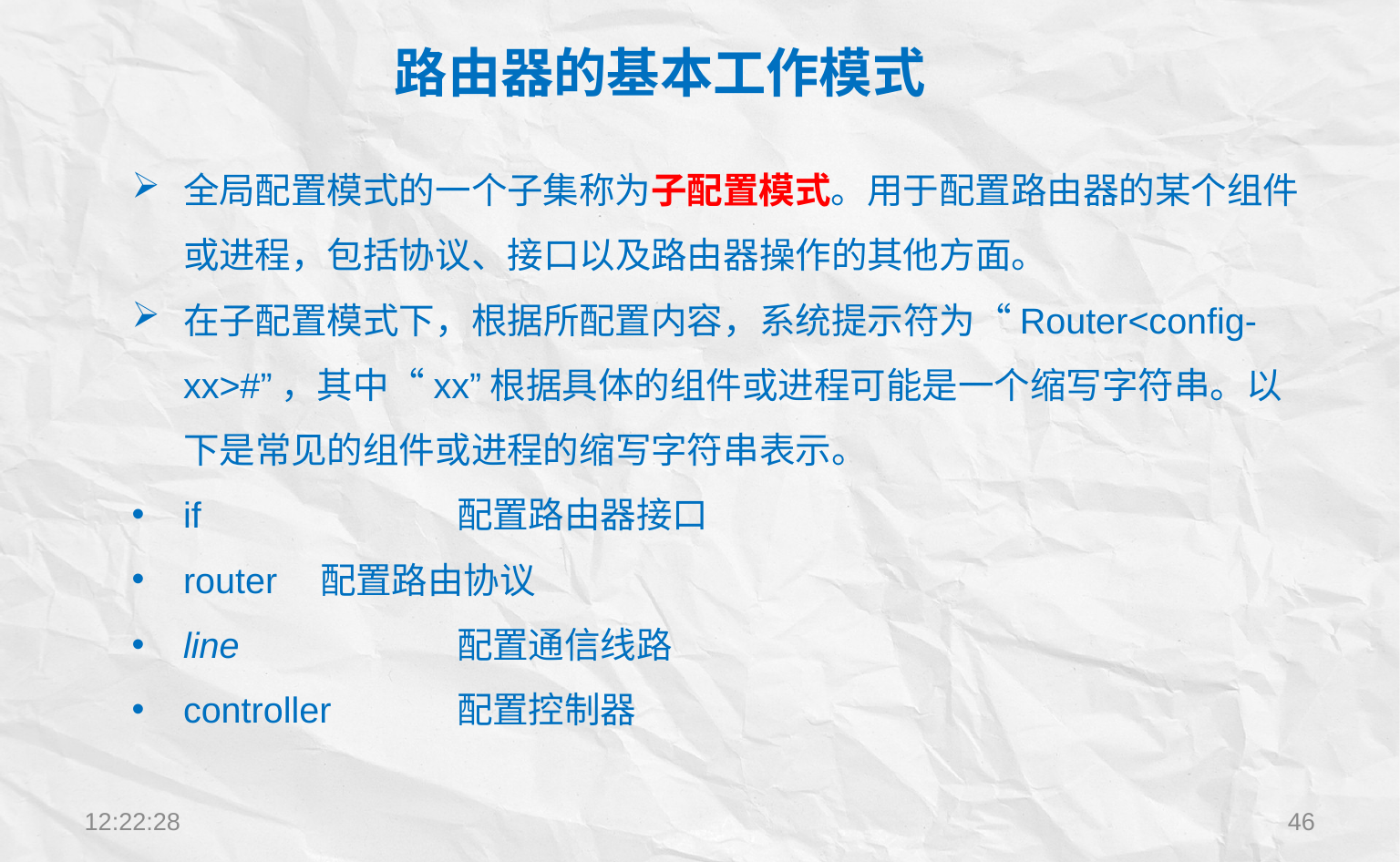

路由器的基本工作模式
全局配置模式的一个子集称为子配置模式。用于配置路由器的某个组件或进程，包括协议、接口以及路由器操作的其他方面。
在子配置模式下，根据所配置内容，系统提示符为“Router<config-xx>#”，其中“xx”根据具体的组件或进程可能是一个缩写字符串。以下是常见的组件或进程的缩写字符串表示。
if		配置路由器接口
router	配置路由协议
line		配置通信线路
controller	配置控制器
12:22:28
46